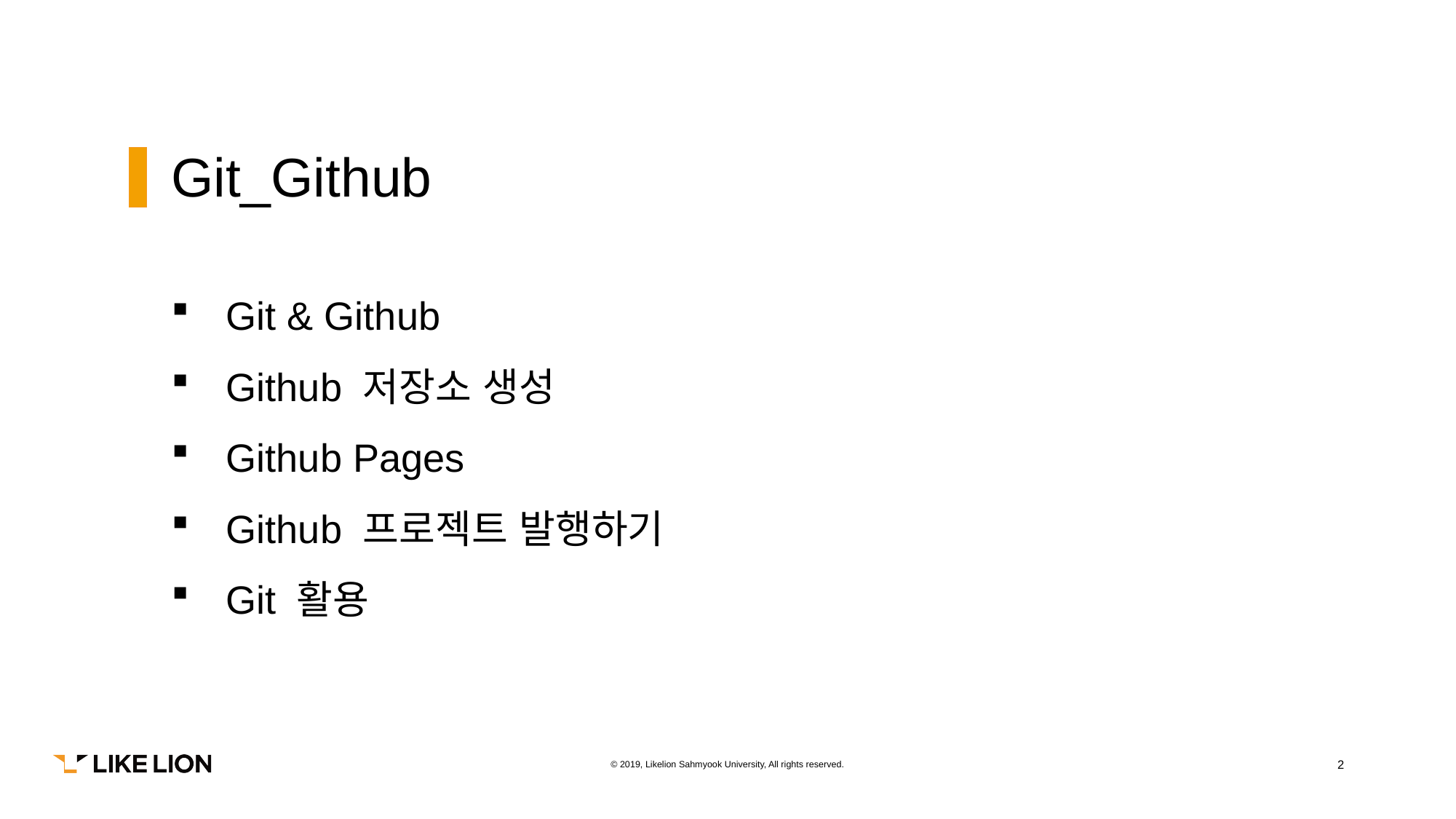

Git_Github

Git & Github
Github 저장소 생성
Github Pages
Github 프로젝트 발행하기
Git 활용

2